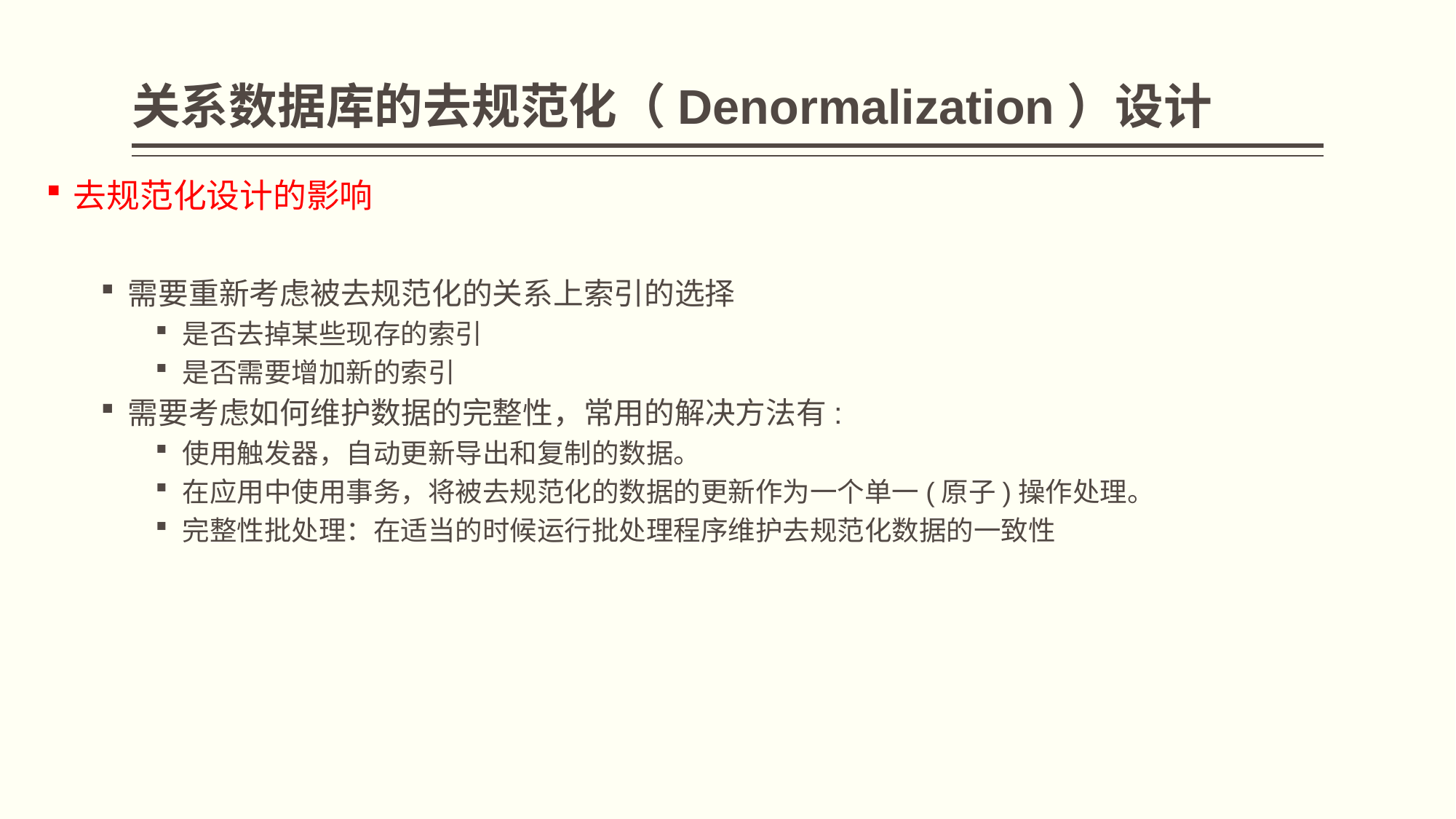

# 关系数据库的去规范化（Denormalization）设计
去规范化设计的影响

需要重新考虑被去规范化的关系上索引的选择
是否去掉某些现存的索引
是否需要增加新的索引
需要考虑如何维护数据的完整性，常用的解决方法有:
使用触发器，自动更新导出和复制的数据。
在应用中使用事务，将被去规范化的数据的更新作为一个单一(原子)操作处理。
完整性批处理：在适当的时候运行批处理程序维护去规范化数据的一致性